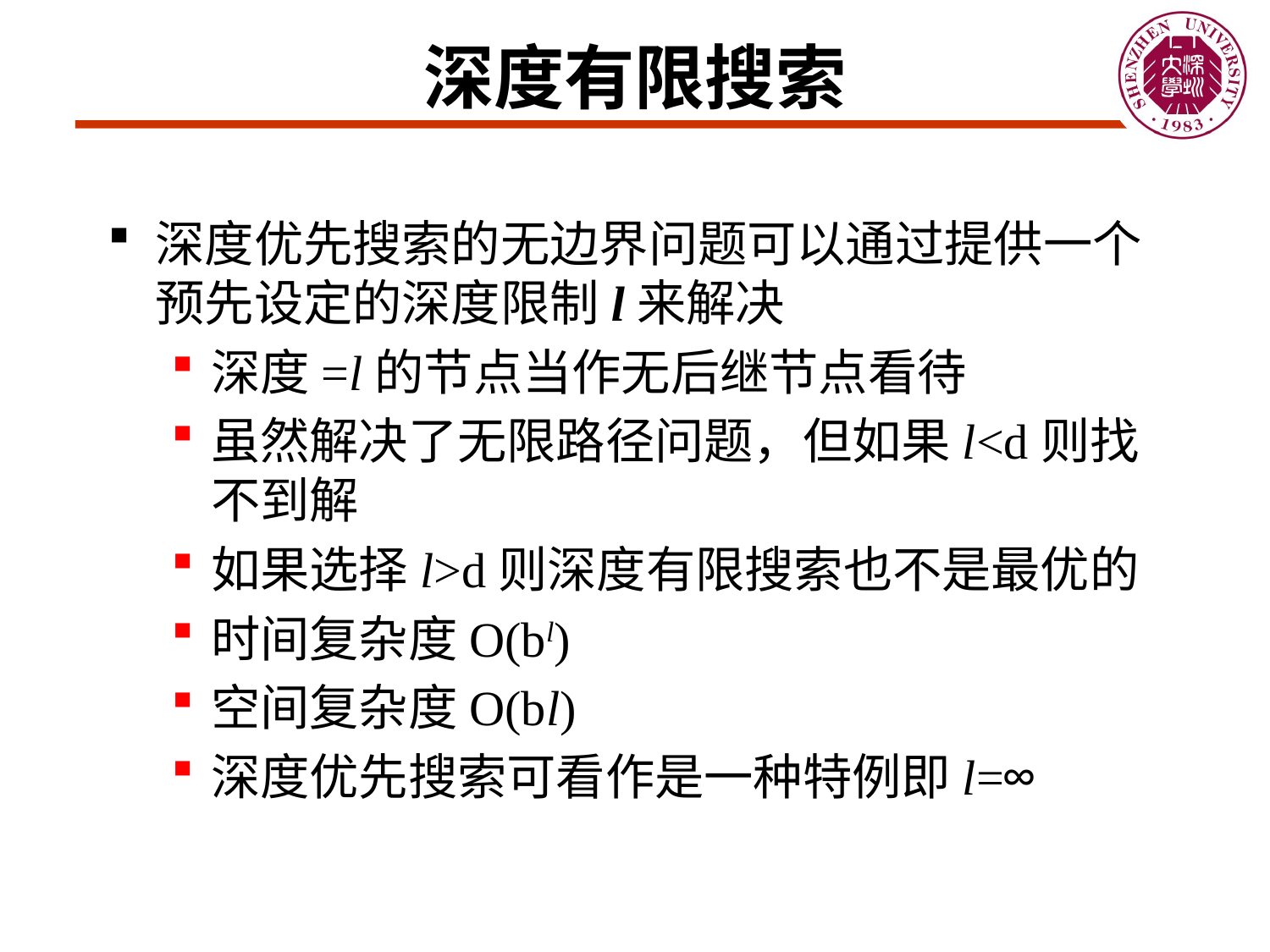

# 深度有限搜索
深度优先搜索的无边界问题可以通过提供一个预先设定的深度限制l来解决
深度=l的节点当作无后继节点看待
虽然解决了无限路径问题，但如果l<d则找不到解
如果选择l>d则深度有限搜索也不是最优的
时间复杂度O(bl)
空间复杂度O(bl)
深度优先搜索可看作是一种特例即l=∞
24